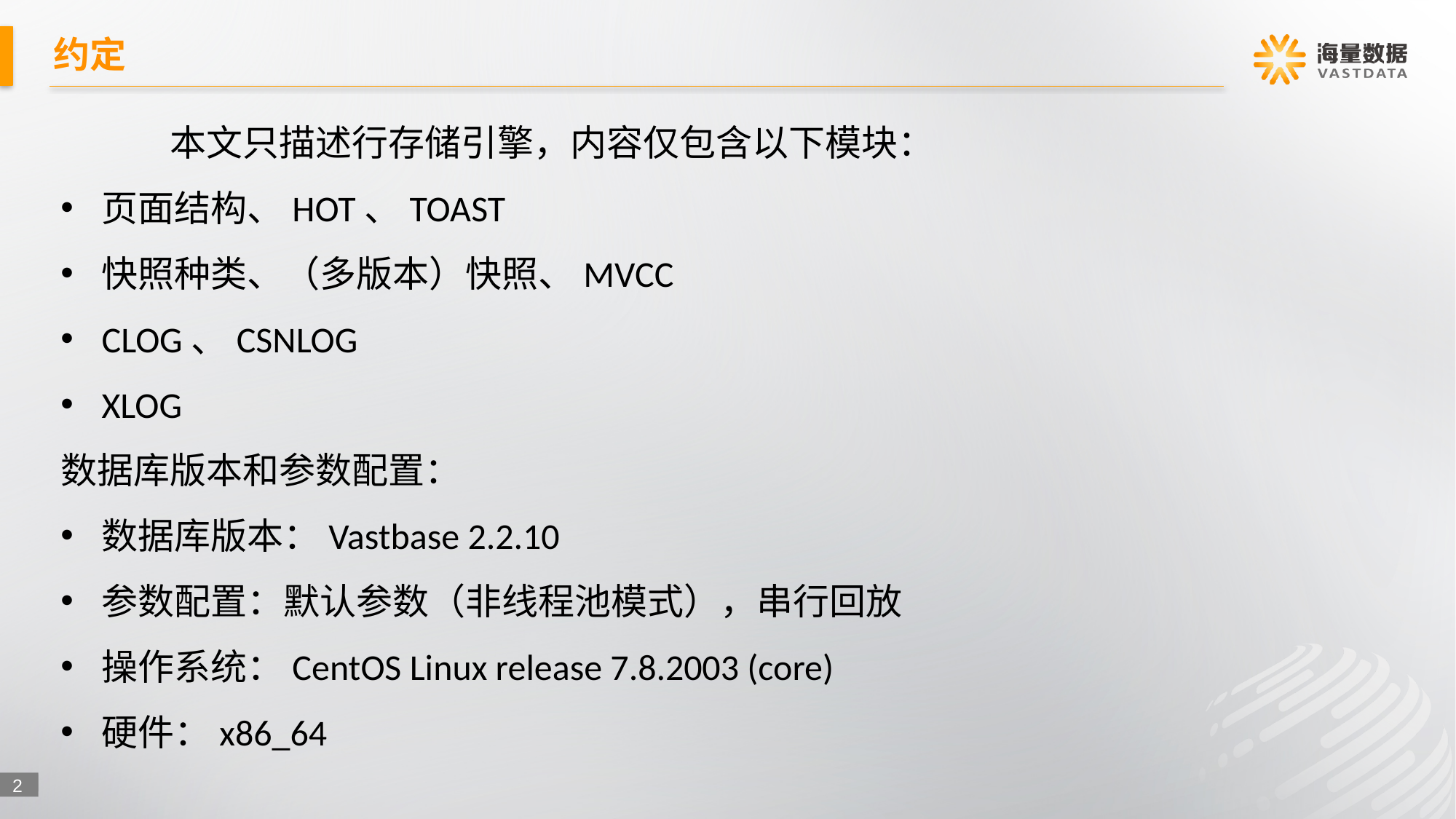

# 约定
	本文只描述行存储引擎，内容仅包含以下模块：
页面结构、HOT、TOAST
快照种类、（多版本）快照、MVCC
CLOG、CSNLOG
XLOG
数据库版本和参数配置：
数据库版本：Vastbase 2.2.10
参数配置：默认参数（非线程池模式），串行回放
操作系统：CentOS Linux release 7.8.2003 (core)
硬件：x86_64